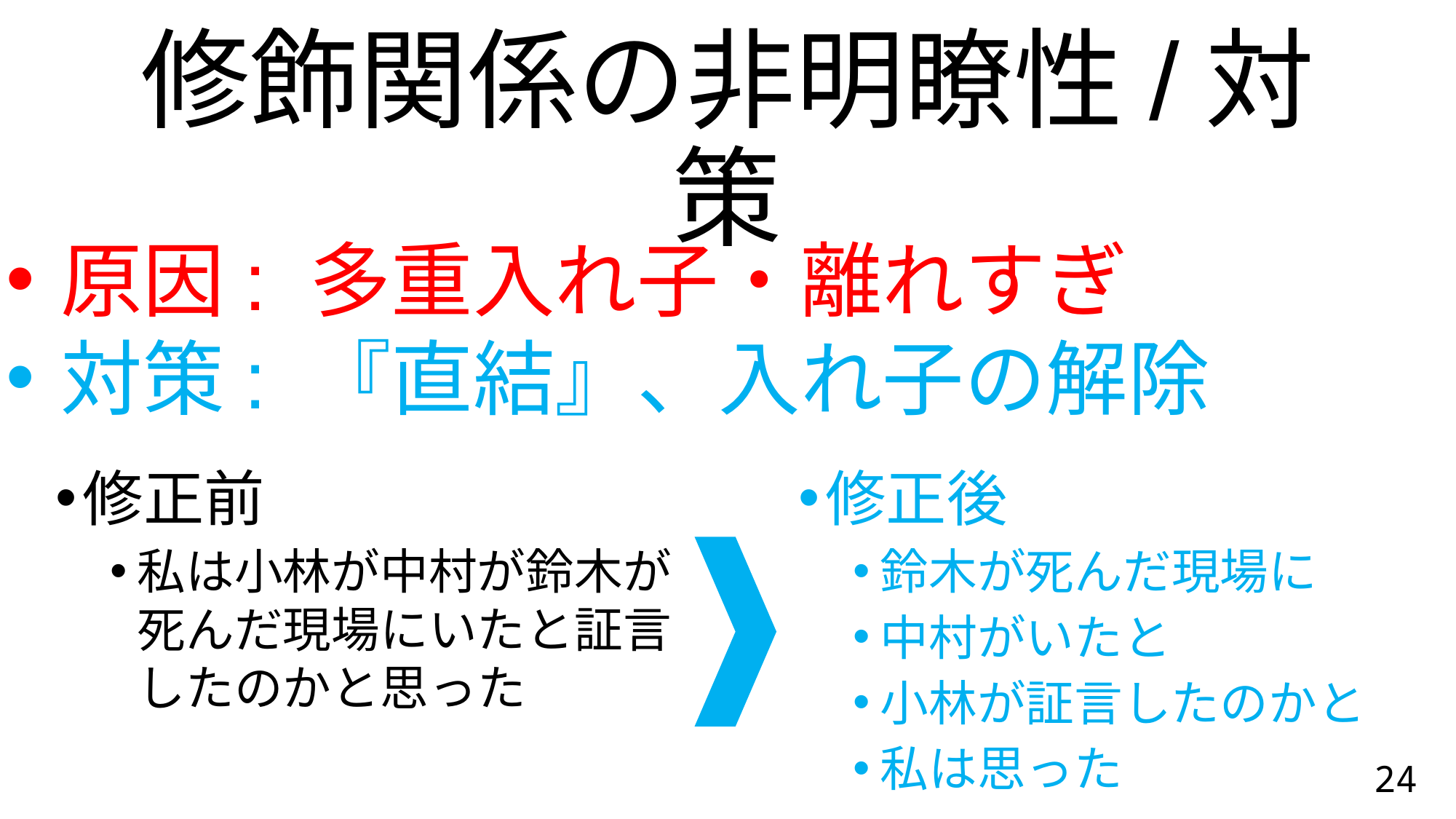

# 修飾関係の非明瞭性/対策
原因: 多重入れ子・離れすぎ
対策: 『直結』、入れ子の解除
修正前
私は小林が中村が鈴木が死んだ現場にいたと証言したのかと思った
修正後
鈴木が死んだ現場に
中村がいたと
小林が証言したのかと
私は思った

24